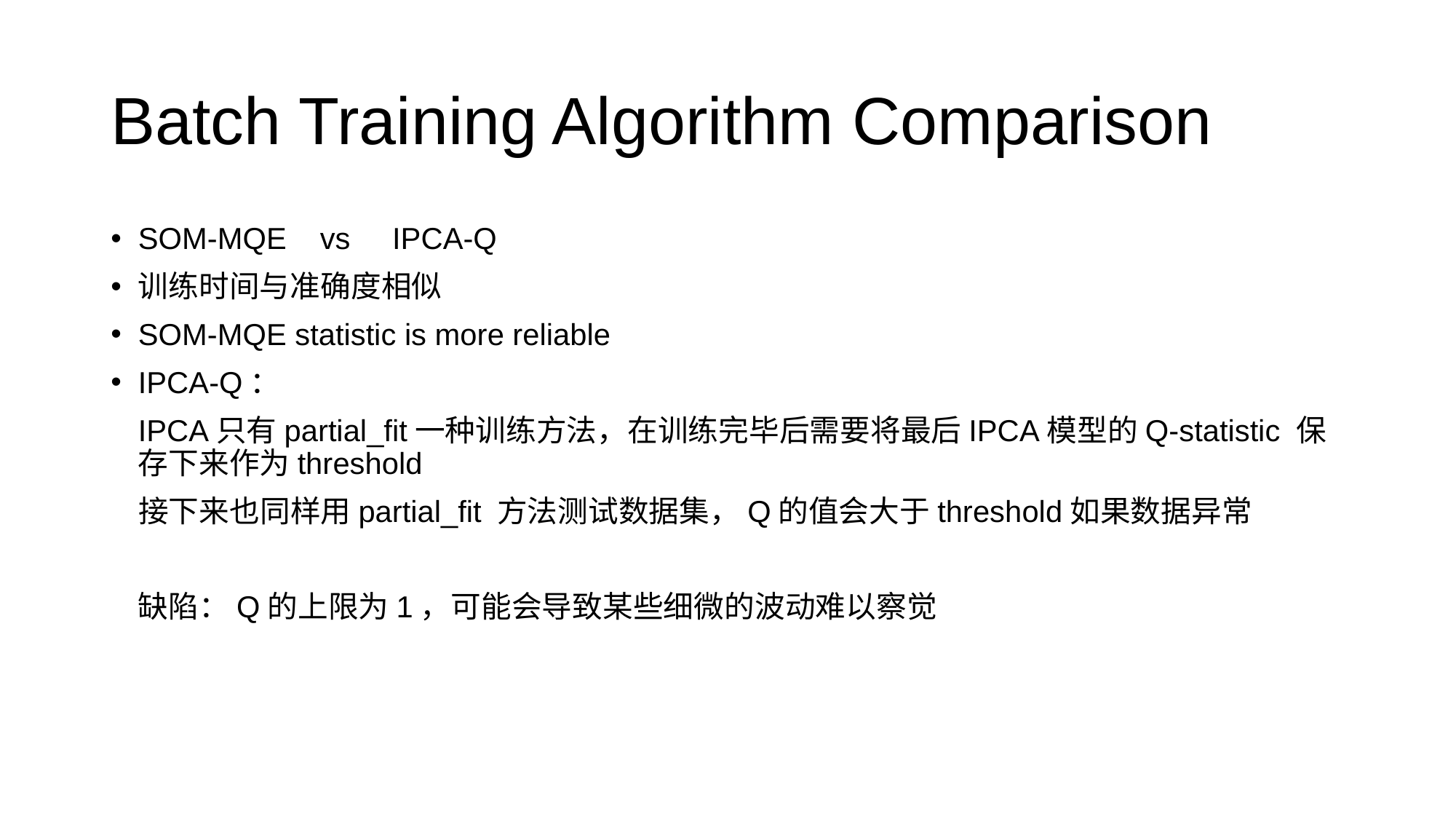

# Batch Training Algorithm Comparison
SOM-MQE    vs     IPCA-Q
训练时间与准确度相似
SOM-MQE statistic is more reliable
IPCA-Q：
	IPCA只有partial_fit一种训练方法，在训练完毕后需要将最后IPCA模型的Q-statistic 保存下来作为threshold
   接下来也同样用partial_fit 方法测试数据集，Q的值会大于threshold如果数据异常

	缺陷：Q的上限为1，可能会导致某些细微的波动难以察觉